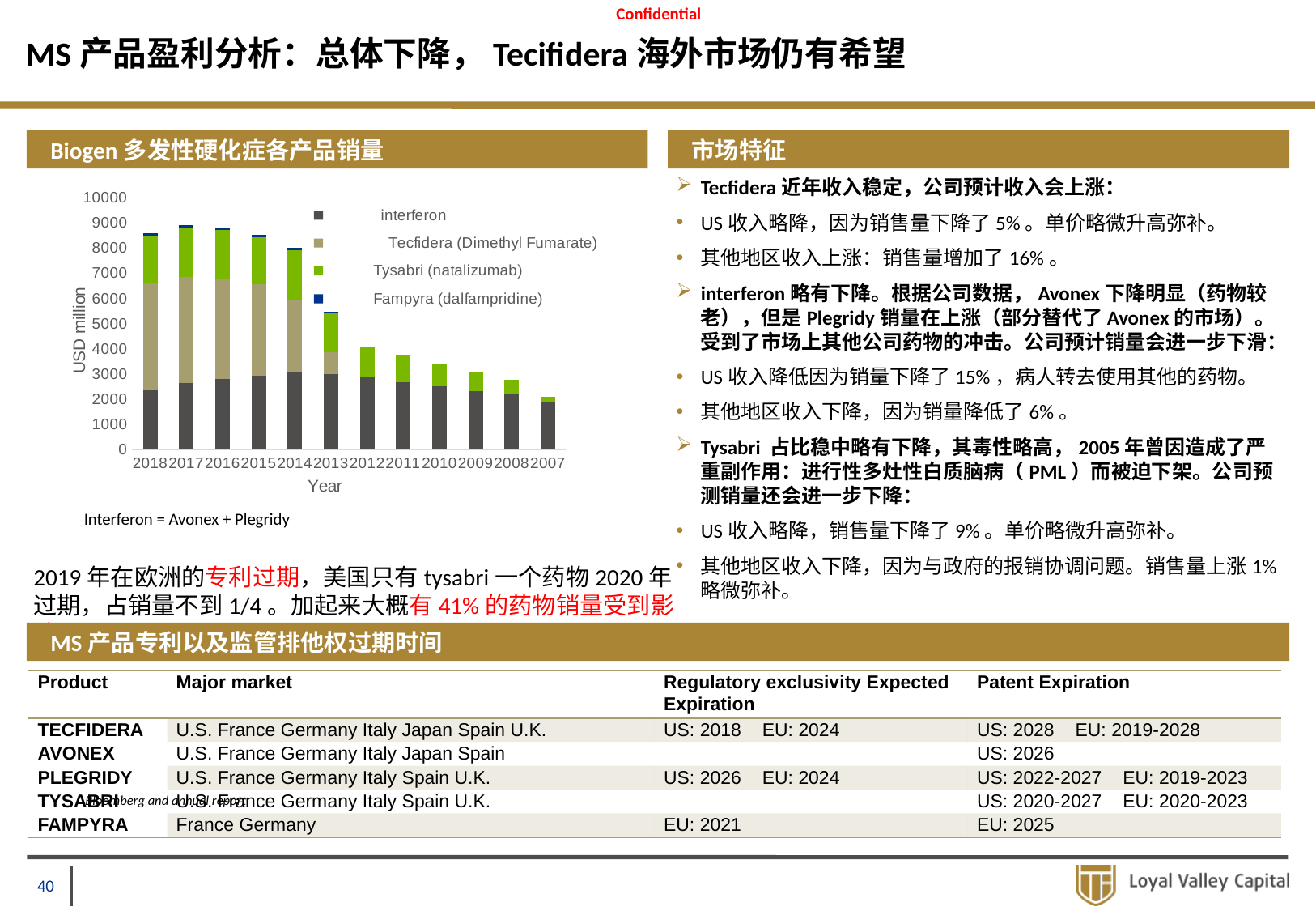

# MS产品盈利分析：总体下降，Tecifidera海外市场仍有希望
Biogen多发性硬化症各产品销量
市场特征
Tecfidera近年收入稳定，公司预计收入会上涨：
US收入略降，因为销售量下降了5%。单价略微升高弥补。
其他地区收入上涨：销售量增加了16%。
interferon略有下降。根据公司数据，Avonex下降明显（药物较老），但是Plegridy销量在上涨（部分替代了Avonex的市场）。受到了市场上其他公司药物的冲击。公司预计销量会进一步下滑：
US收入降低因为销量下降了15%，病人转去使用其他的药物。
其他地区收入下降，因为销量降低了6%。
Tysabri 占比稳中略有下降，其毒性略高，2005年曾因造成了严重副作用：进行性多灶性白质脑病（PML）而被迫下架。公司预测销量还会进一步下降：
US收入略降，销售量下降了9%。单价略微升高弥补。
其他地区收入下降，因为与政府的报销协调问题。销售量上涨1%略微弥补。

### Chart

| Category |               interferon |                 Tecfidera (Dimethyl Fumarate) |             Tysabri (natalizumab) |             Fampyra (dalfampridine) |
|---|---|---|---|---|
| 2018 | 2363.0 | 4274.1 | 1864.0 | 92.7 |
| 2017 | 2645.8 | 4214.0 | 1973.1 | 91.6 |
| 2016 | 2795.2 | 3968.1 | 1963.8 | 84.9 |
| 2015 | 2926.3999999999996 | 3638.4 | 1886.1 | 89.7 |
| 2014 | 3057.6 | 2909.2 | 1959.5 | 80.2 |
| 2013 | 3005.5 | 876.1 | 1526.5 | 74.0 |
| 2012 | 2913.1 | 0.0 | 1135.9 | 57.4 |
| 2011 | 2686.6 | 0.0 | 1079.5 | 13.5 |
| 2010 | 2518.4 | 0.0 | 900.2 | 0.0 |
| 2009 | 2322.9 | 0.0 | 776.0 | 0.0 |
| 2008 | 2202.6 | 0.0 | 588.6 | 0.0 |
| 2007 | 1867.8 | 0.0 | 229.9 | 0.0 |
Interferon = Avonex + Plegridy
2019年在欧洲的专利过期，美国只有tysabri一个药物2020年过期，占销量不到1/4。加起来大概有41%的药物销量受到影响
MS产品专利以及监管排他权过期时间
| Product | Major market | Regulatory exclusivity Expected Expiration | Patent Expiration |
| --- | --- | --- | --- |
| TECFIDERA | U.S. France Germany Italy Japan Spain U.K. | US: 2018 EU: 2024 | US: 2028 EU: 2019-2028 |
| AVONEX | U.S. France Germany Italy Japan Spain |  | US: 2026 |
| PLEGRIDY | U.S. France Germany Italy Spain U.K. | US: 2026 EU: 2024 | US: 2022-2027 EU: 2019-2023 |
| TYSABRI | U.S. France Germany Italy Spain U.K. |  | US: 2020-2027 EU: 2020-2023 |
| FAMPYRA | France Germany | EU: 2021 | EU: 2025 |
Bloomberg and annual report